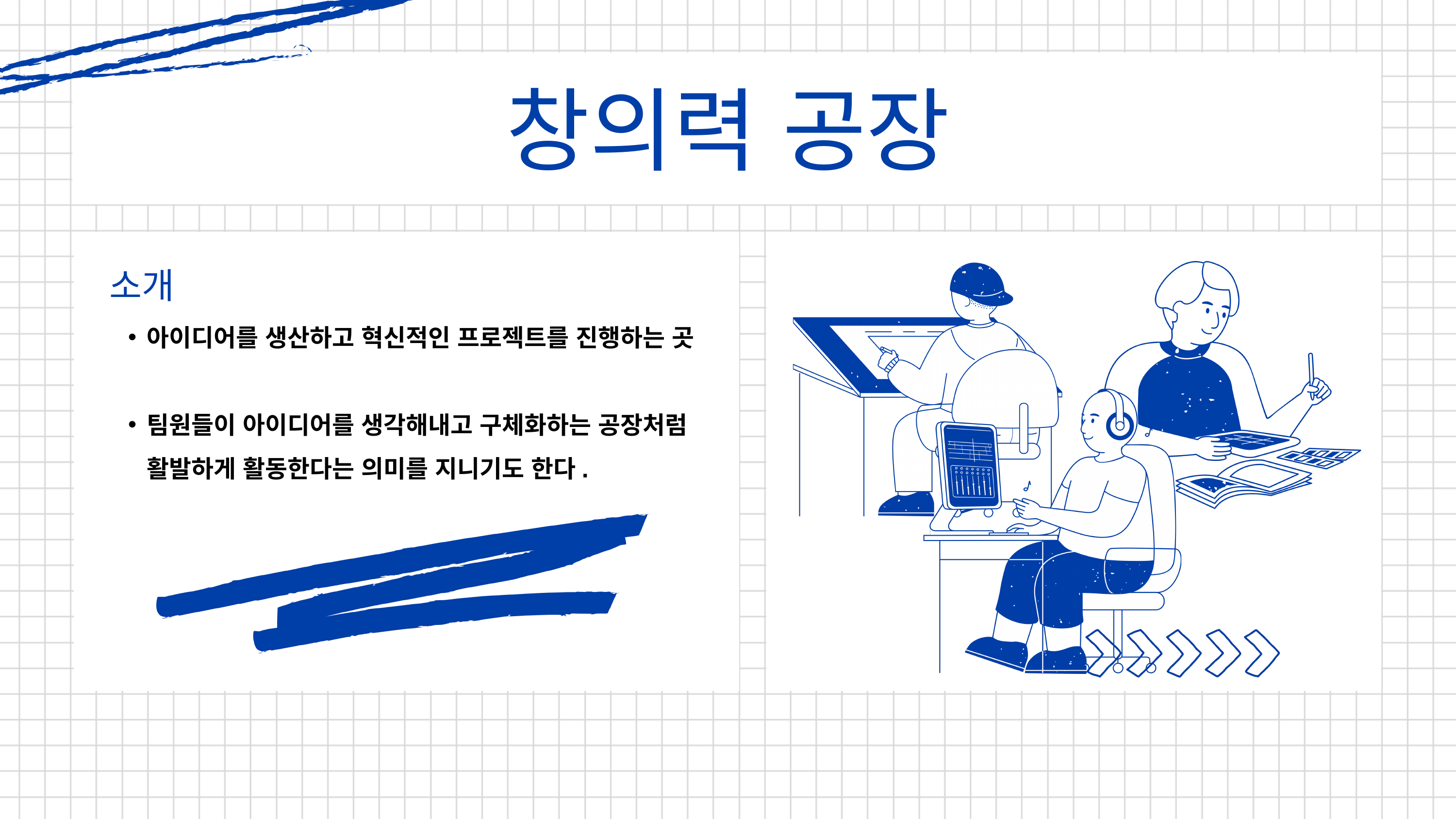

창의력 공장

소개
아이디어를 생산하고 혁신적인 프로젝트를 진행하는 곳

팀원들이 아이디어를 생각해내고 구체화하는 공장처럼 활발하게 활동한다는 의미를 지니기도 한다.